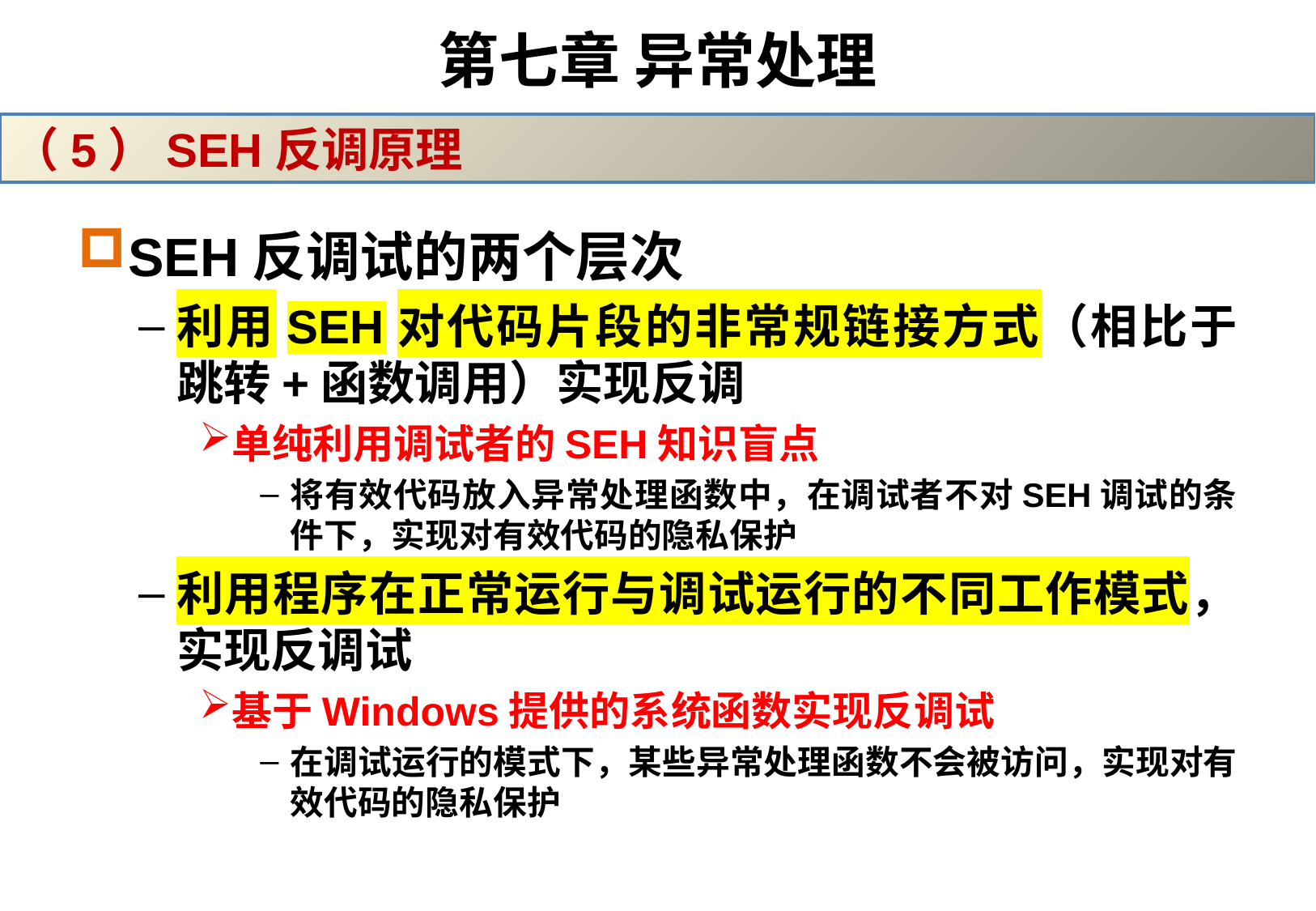

# 第七章 异常处理
（5）SEH反调原理
SEH反调试的两个层次
利用SEH对代码片段的非常规链接方式（相比于跳转+函数调用）实现反调
单纯利用调试者的SEH知识盲点
将有效代码放入异常处理函数中，在调试者不对SEH调试的条件下，实现对有效代码的隐私保护
利用程序在正常运行与调试运行的不同工作模式，实现反调试
基于Windows提供的系统函数实现反调试
在调试运行的模式下，某些异常处理函数不会被访问，实现对有效代码的隐私保护